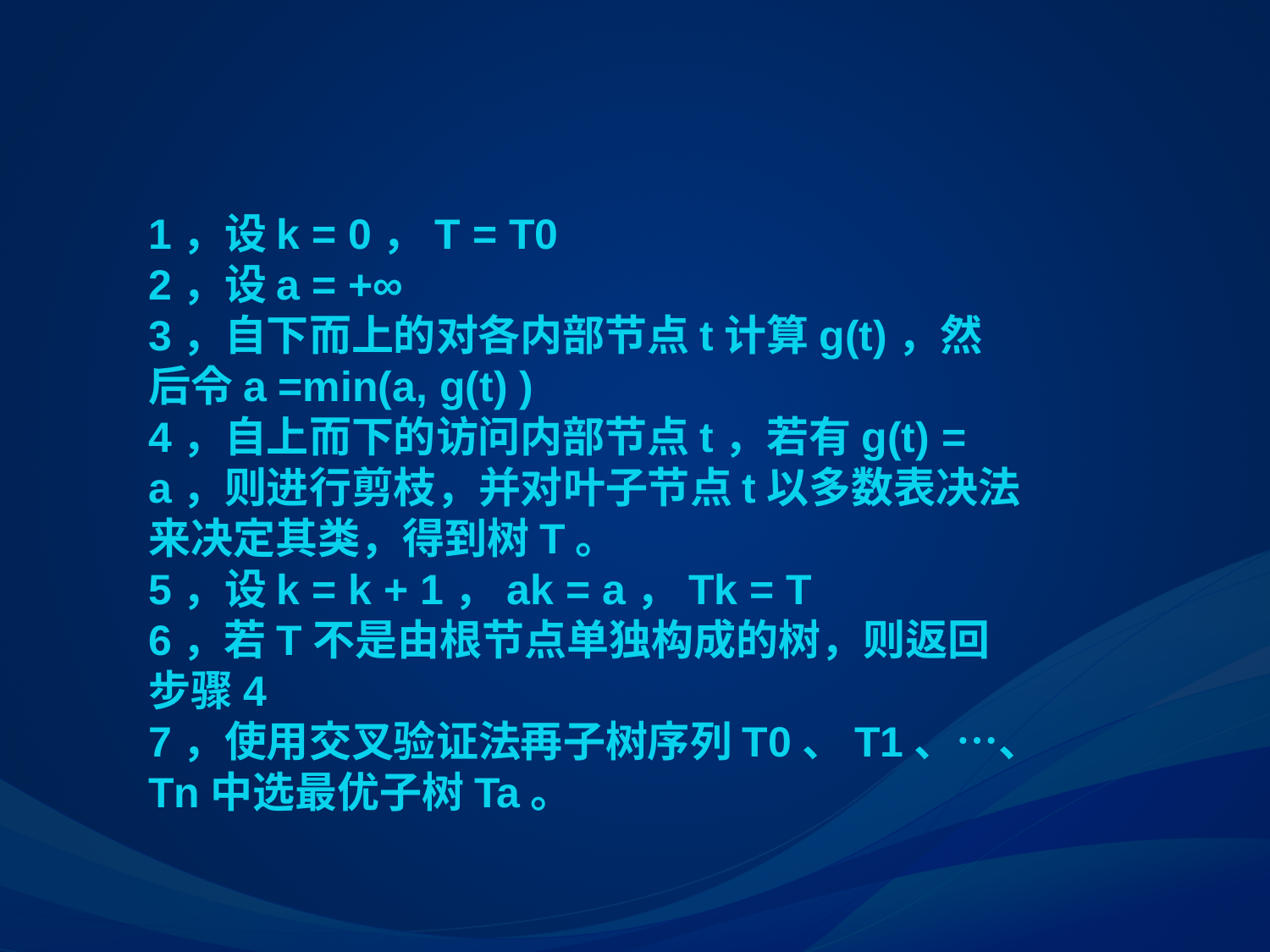

1，设k = 0，T = T0
2，设a = +∞
3，自下而上的对各内部节点t计算g(t)，然后令a =min(a, g(t) )
4，自上而下的访问内部节点t，若有g(t) = a，则进行剪枝，并对叶子节点t以多数表决法来决定其类，得到树T。
5，设k = k + 1，ak = a，Tk = T
6，若T不是由根节点单独构成的树，则返回步骤4
7，使用交叉验证法再子树序列T0、T1、…、Tn中选最优子树Ta。